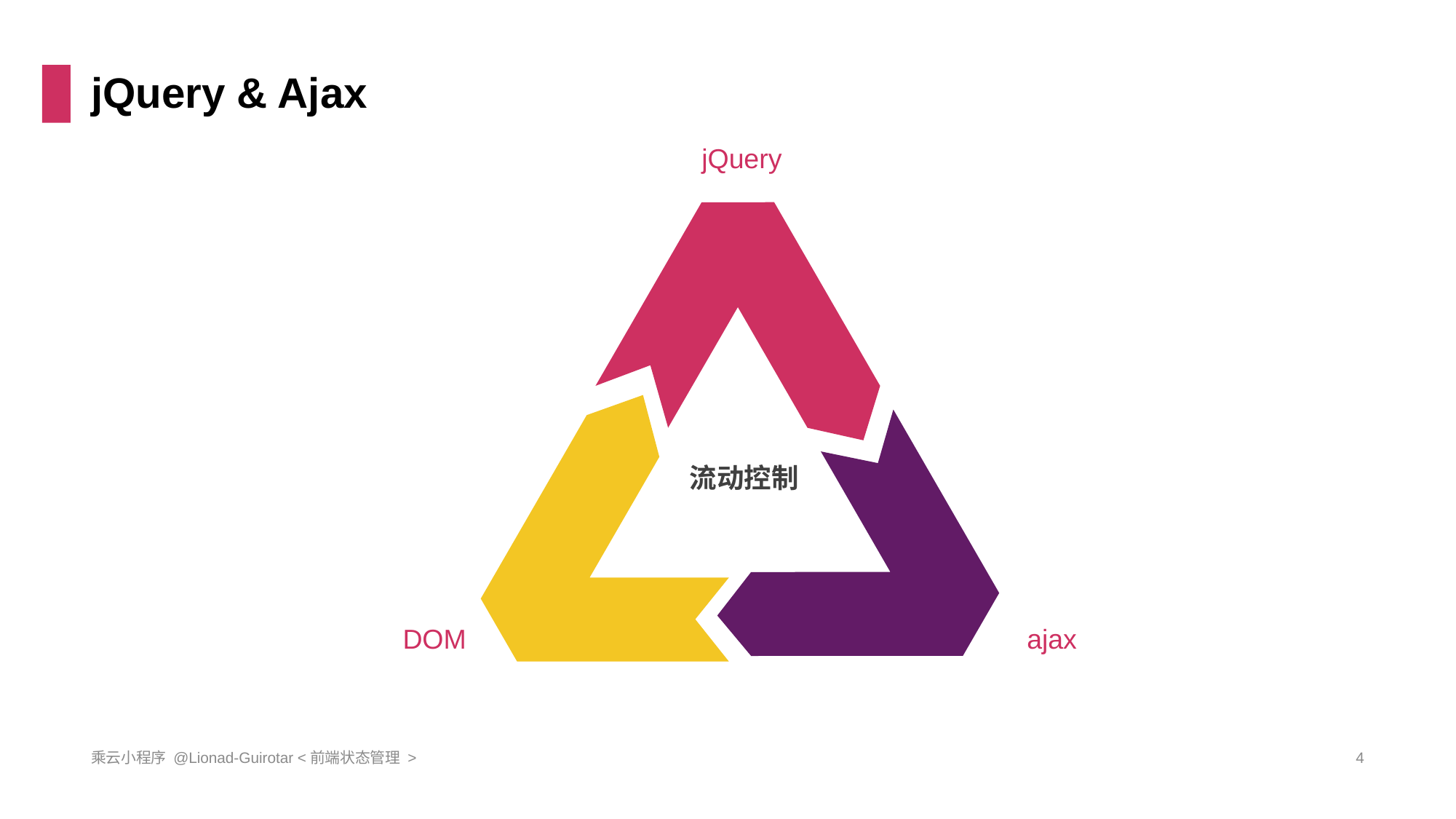

# jQuery & Ajax

jQuery

流动控制

DOM
ajax
乘云小程序 @Lionad-Guirotar <前端状态管理 >
4